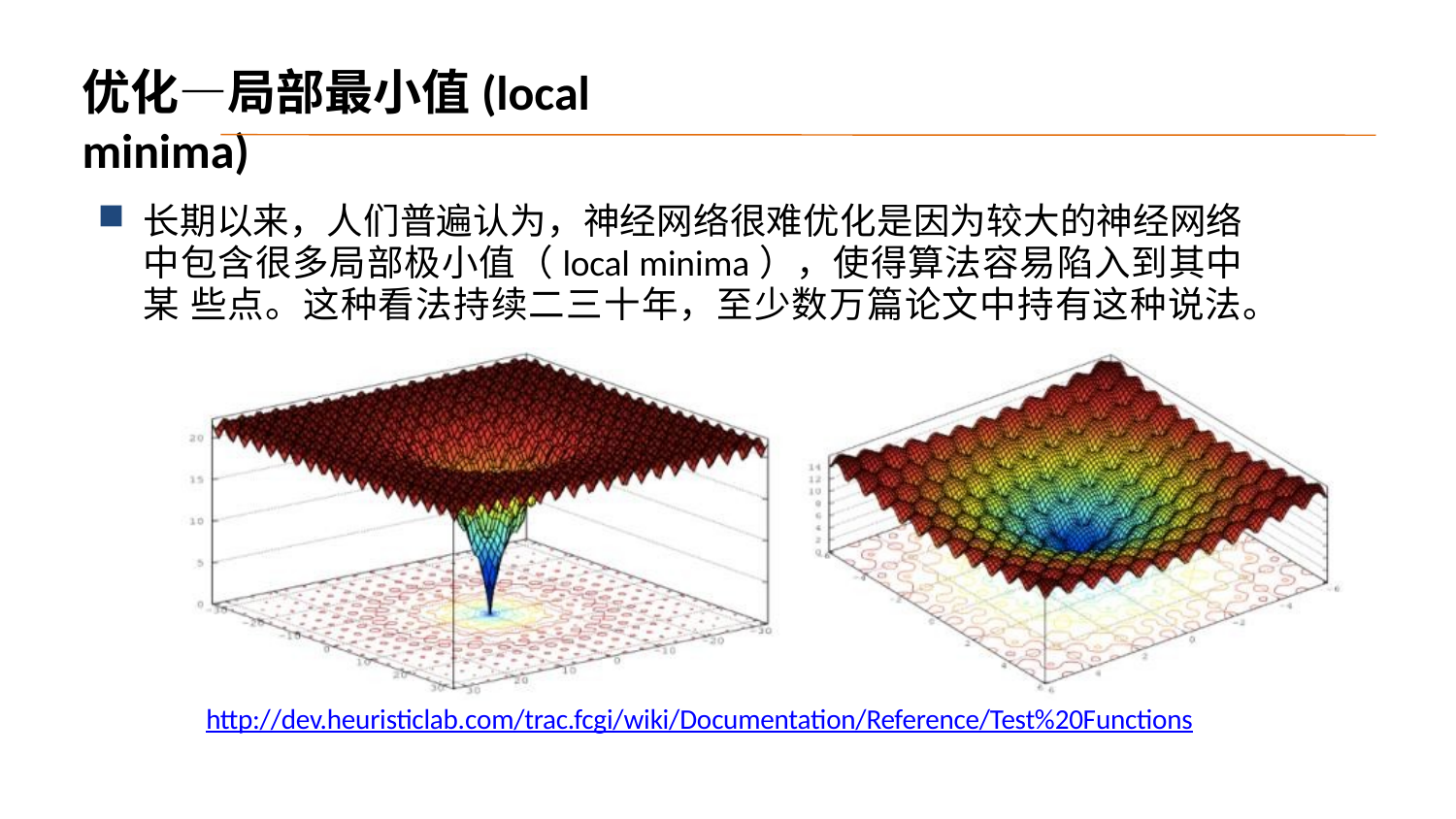

# 优化—局部最小值(local minima)

长期以来，人们普遍认为，神经网络很难优化是因为较大的神经网络 中包含很多局部极小值（local minima），使得算法容易陷入到其中某 些点。这种看法持续二三十年，至少数万篇论文中持有这种说法。

http://dev.heuristiclab.com/trac.fcgi/wiki/Documentation/Reference/Test%20Functions